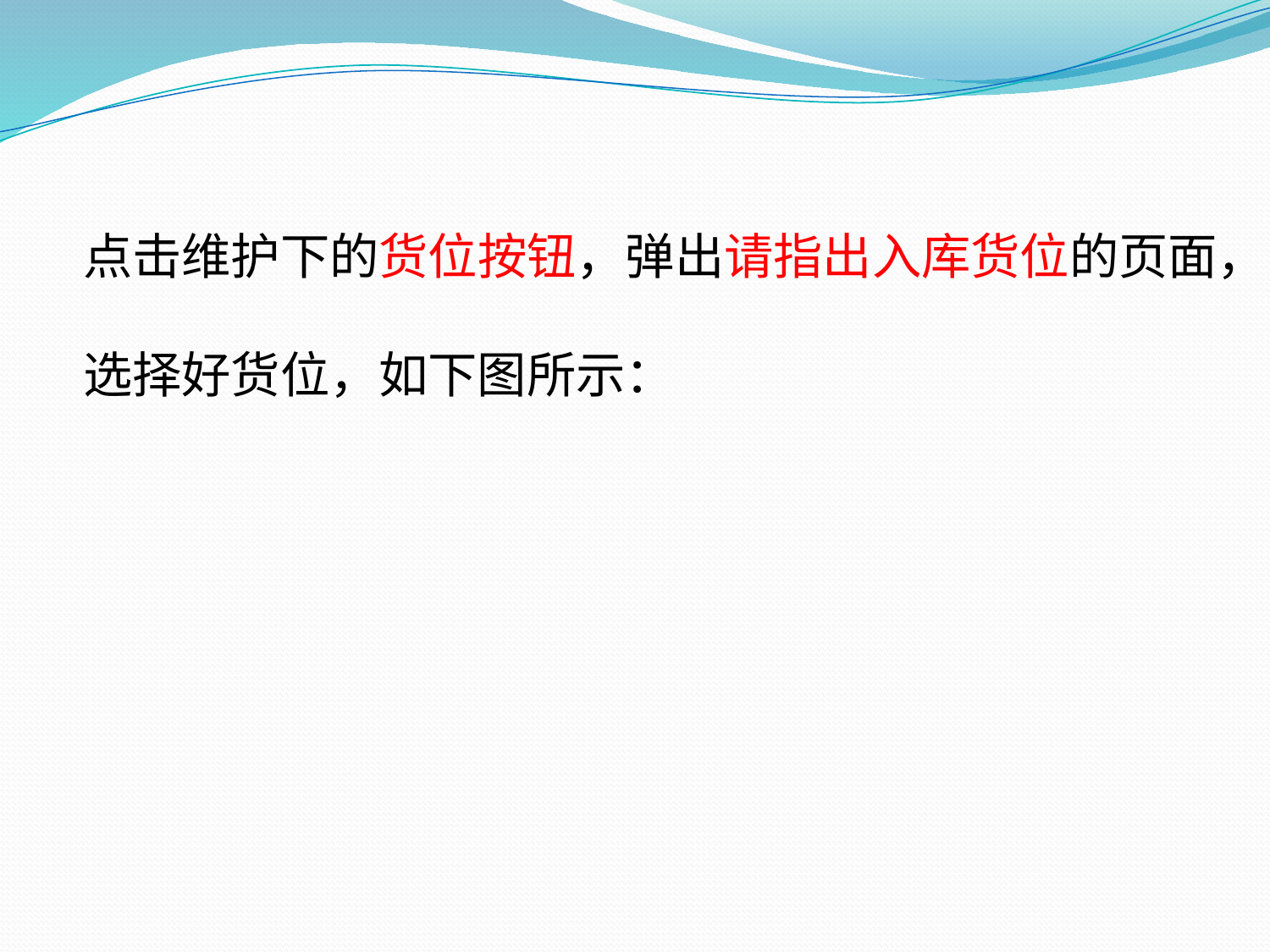

点击维护下的货位按钮，弹出请指出入库货位的页面，

选择好货位，如下图所示：